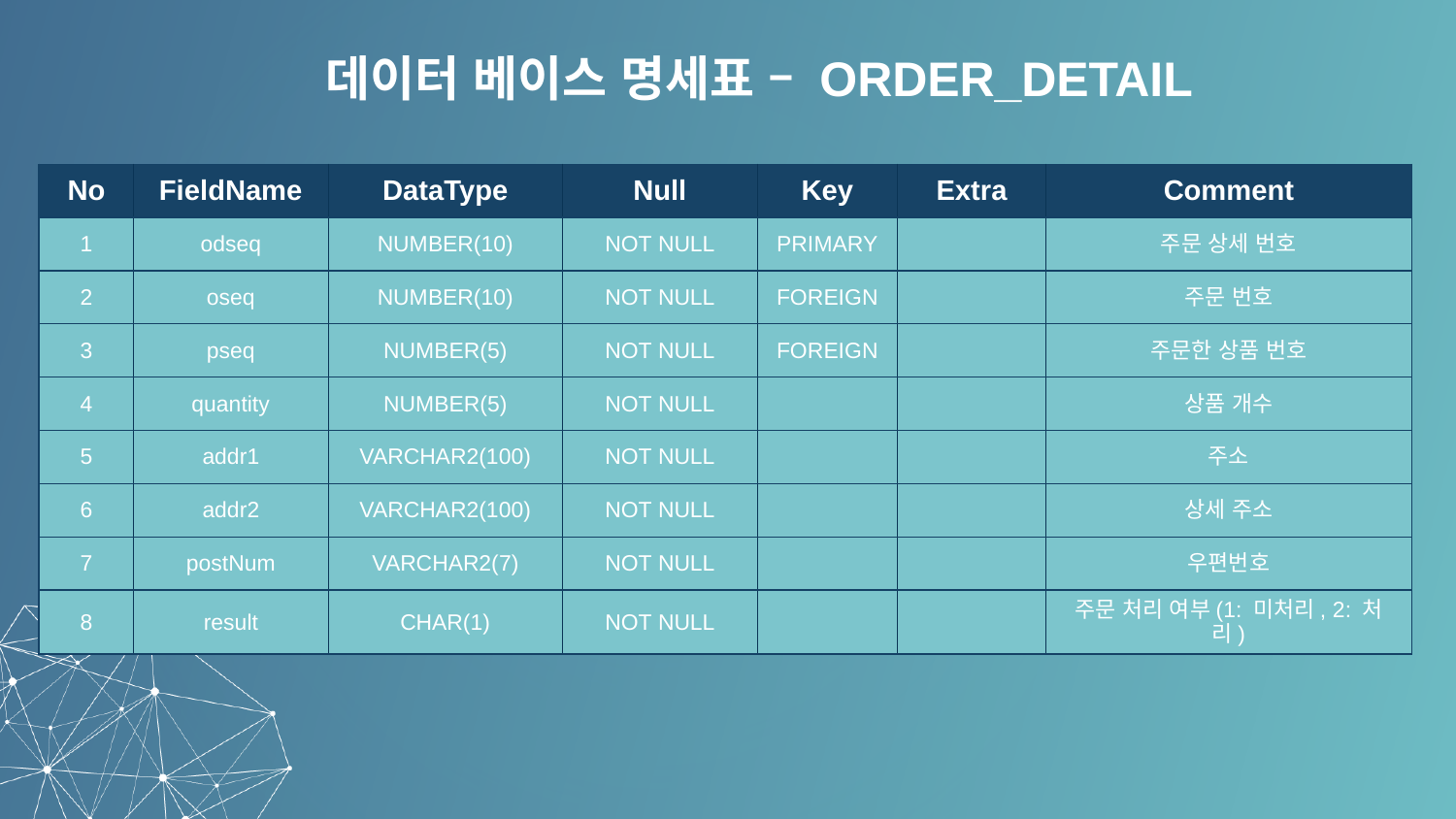

데이터 베이스 명세표 – ORDER_DETAIL
| No | FieldName | DataType | Null | Key | Extra | Comment |
| --- | --- | --- | --- | --- | --- | --- |
| 1 | odseq | NUMBER(10) | NOT NULL | PRIMARY |  | 주문 상세 번호 |
| 2 | oseq | NUMBER(10) | NOT NULL | FOREIGN |  | 주문 번호 |
| 3 | pseq | NUMBER(5) | NOT NULL | FOREIGN |  | 주문한 상품 번호 |
| 4 | quantity | NUMBER(5) | NOT NULL |  |  | 상품 개수 |
| 5 | addr1 | VARCHAR2(100) | NOT NULL |  |  | 주소 |
| 6 | addr2 | VARCHAR2(100) | NOT NULL |  |  | 상세 주소 |
| 7 | postNum | VARCHAR2(7) | NOT NULL |  |  | 우편번호 |
| 8 | result | CHAR(1) | NOT NULL |  |  | 주문 처리 여부(1: 미처리, 2: 처리) |